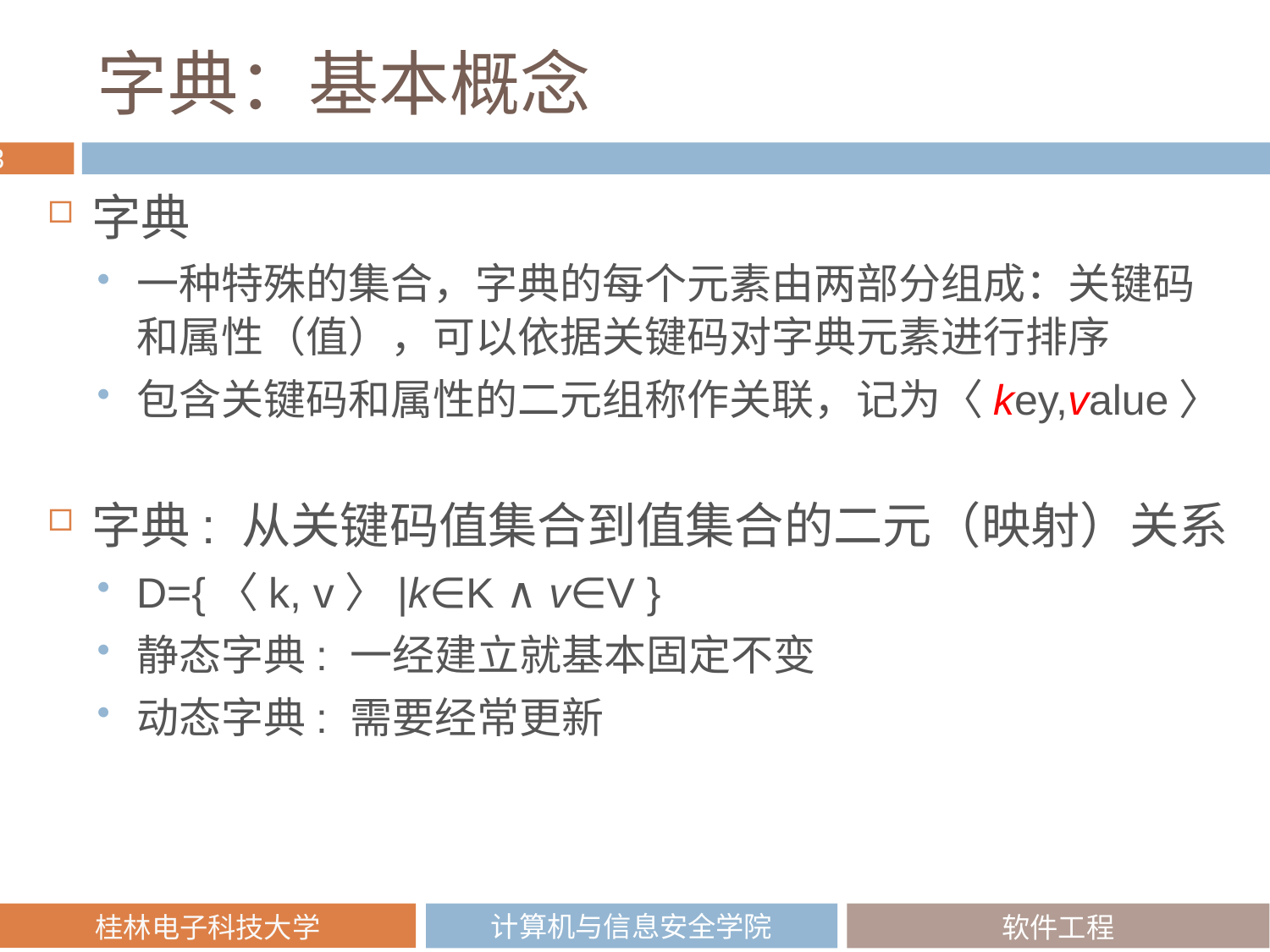

# 字典：基本概念
字典
一种特殊的集合，字典的每个元素由两部分组成：关键码和属性（值），可以依据关键码对字典元素进行排序
包含关键码和属性的二元组称作关联，记为〈key,value〉

字典: 从关键码值集合到值集合的二元（映射）关系
D={〈k, v〉|k∈K ∧ v∈V }
静态字典: 一经建立就基本固定不变
动态字典: 需要经常更新